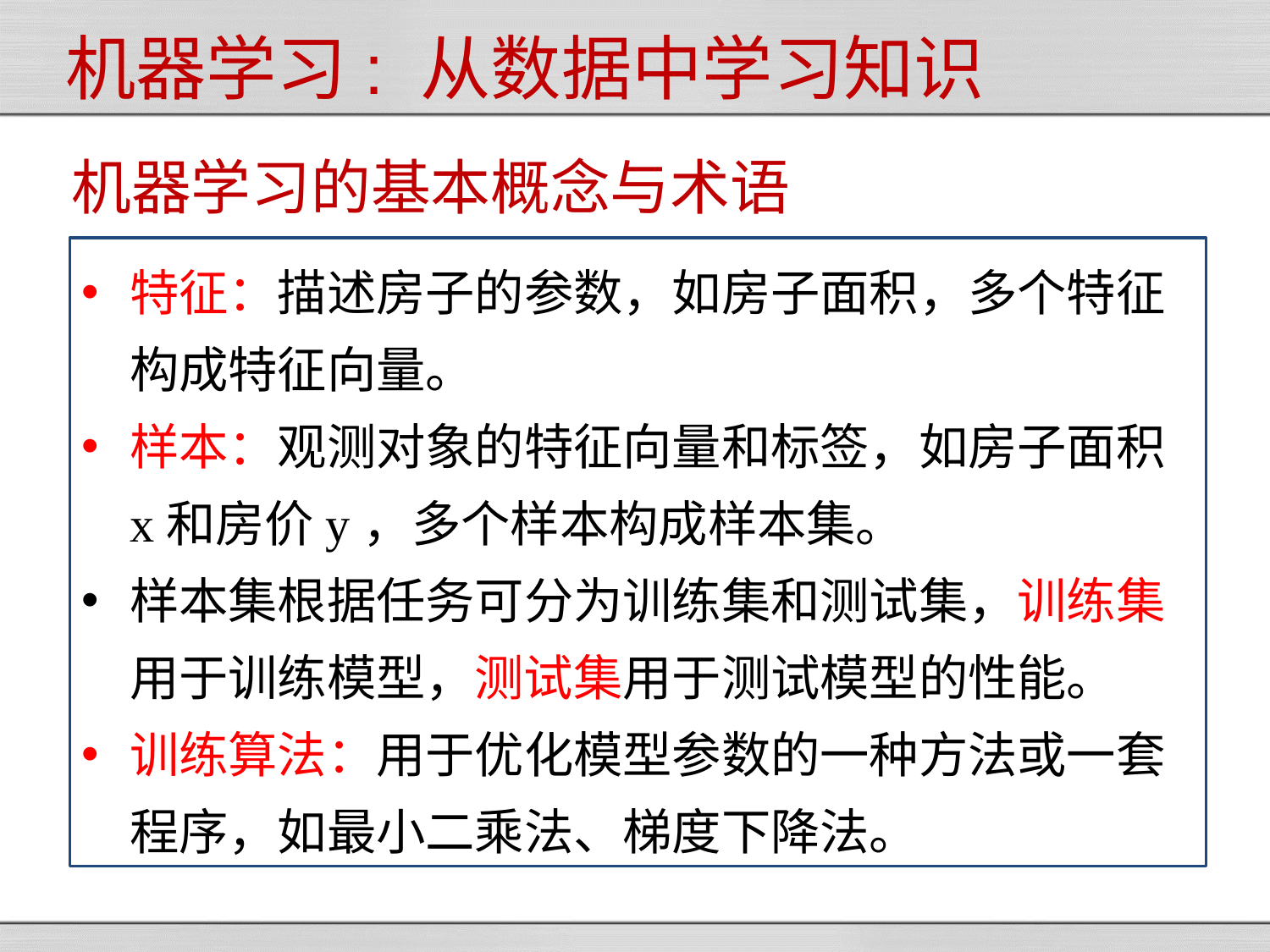

#
机器学习: 从数据中学习知识
机器学习的基本概念与术语
特征：描述房子的参数，如房子面积，多个特征构成特征向量。
样本：观测对象的特征向量和标签，如房子面积x和房价y，多个样本构成样本集。
样本集根据任务可分为训练集和测试集，训练集用于训练模型，测试集用于测试模型的性能。
训练算法：用于优化模型参数的一种方法或一套程序，如最小二乘法、梯度下降法。